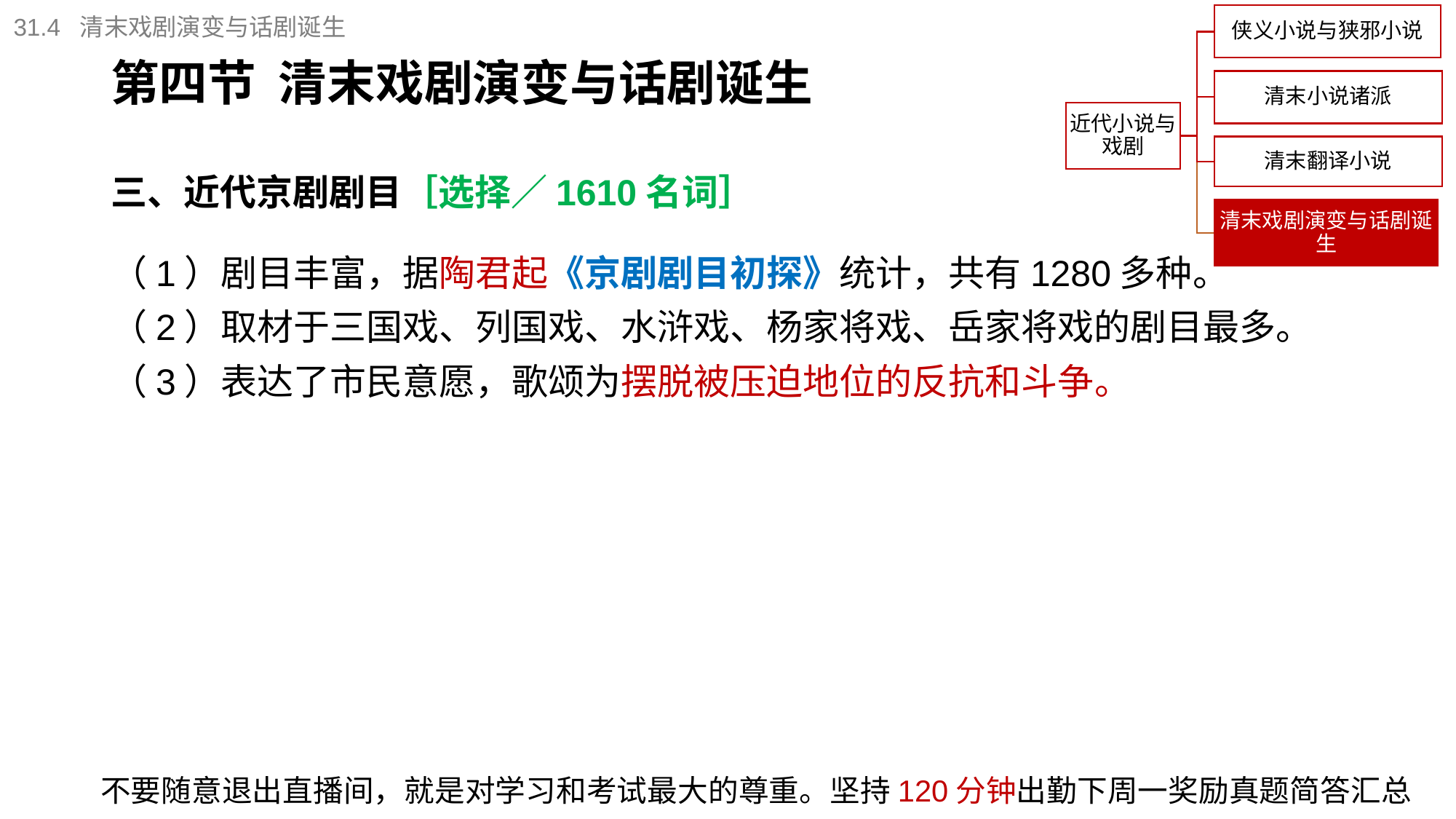

近代小说与戏剧
侠义小说与狭邪小说
清末小说诸派
清末翻译小说
清末戏剧演变与话剧诞生
31.4  清末戏剧演变与话剧诞生
# 第四节  清末戏剧演变与话剧诞生
三、近代京剧剧目［选择／1610名词］
（1）剧目丰富，据陶君起《京剧剧目初探》统计，共有1280多种。
（2）取材于三国戏、列国戏、水浒戏、杨家将戏、岳家将戏的剧目最多。
（3）表达了市民意愿，歌颂为摆脱被压迫地位的反抗和斗争。